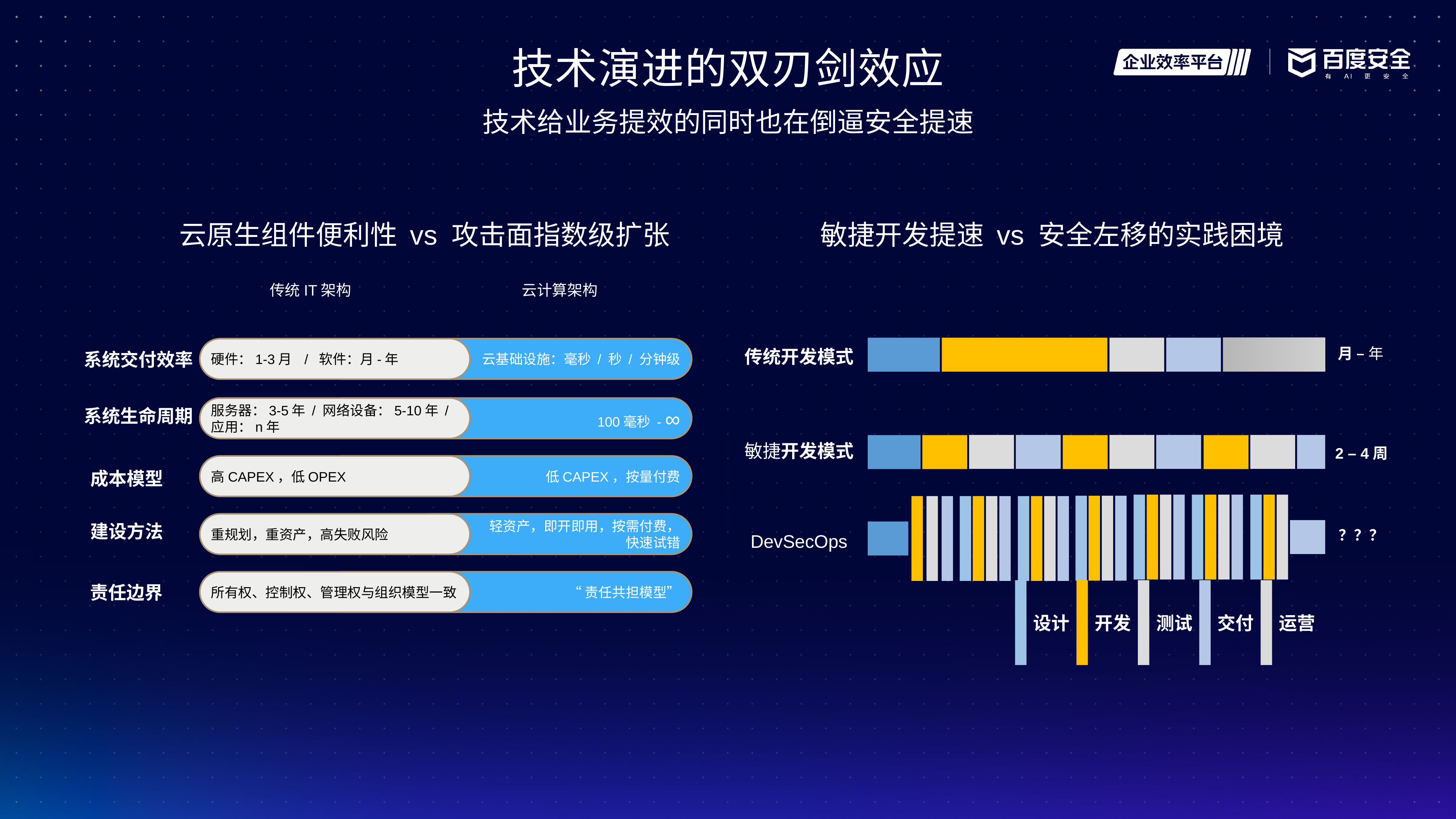

技术演进的双刃剑效应
技术给业务提效的同时也在倒逼安全提速
云原生组件便利性 vs 攻击面指数级扩张
敏捷开发提速 vs 安全左移的实践困境
传统IT架构
云计算架构
硬件：1-3月   /  软件：月-年
 云基础设施：毫秒 / 秒 / 分钟级
系统交付效率
服务器：3-5年 / 网络设备：5-10年 / 应用：n年
100毫秒 - ∞
系统生命周期
高CAPEX，低OPEX
低CAPEX，按量付费
成本模型
重规划，重资产，高失败风险
	轻资产，即开即用，按需付费，快速试错
建设方法
所有权、控制权、管理权与组织模型一致
“责任共担模型”
责任边界

传统开发模式
月 – 年

敏捷开发模式
2 – 4周

DevSecOps
？？？

设计
开发
测试
交付
运营